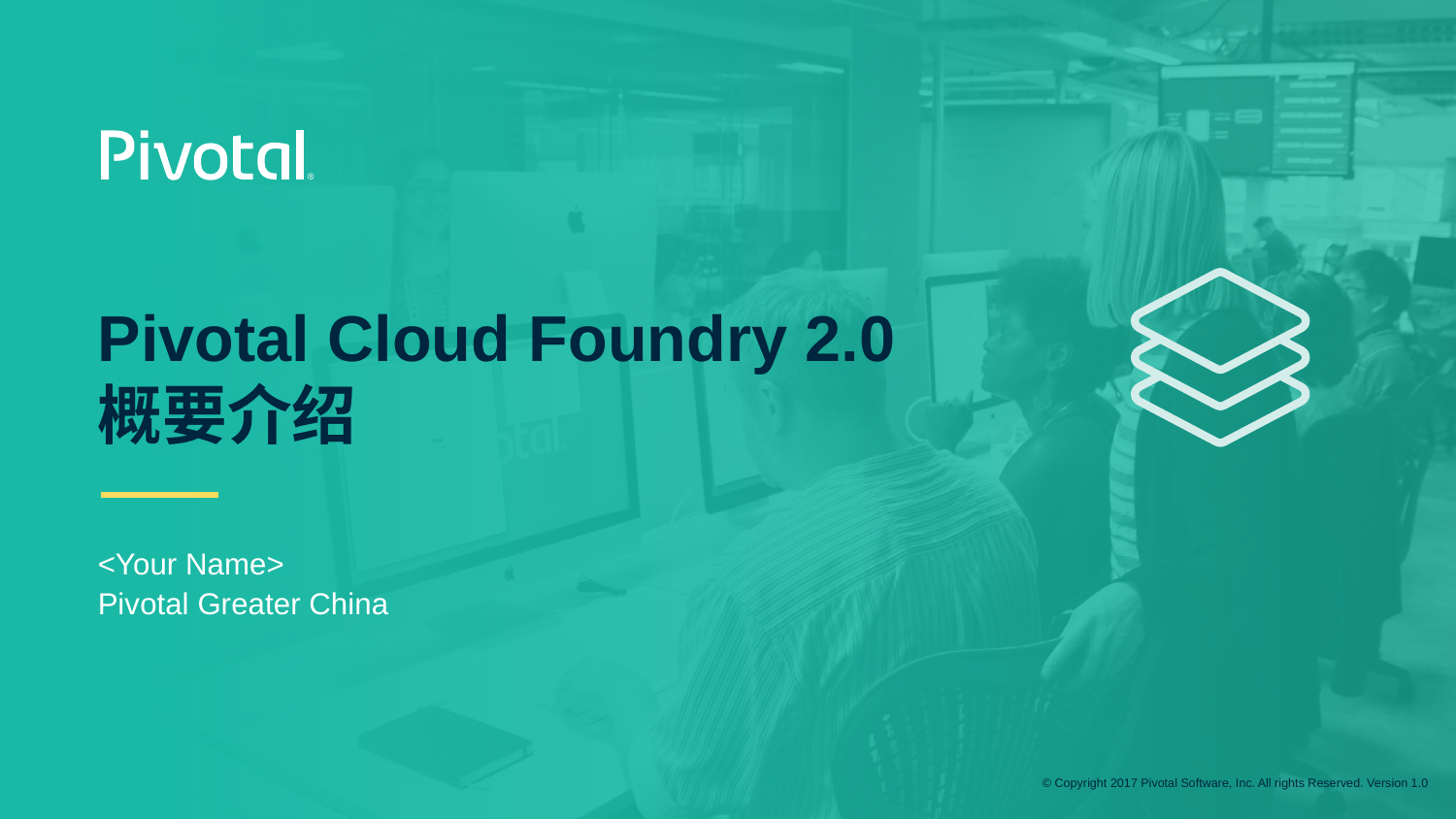

# Pivotal Cloud Foundry 2.0 概要介绍
<Your Name>
Pivotal Greater China